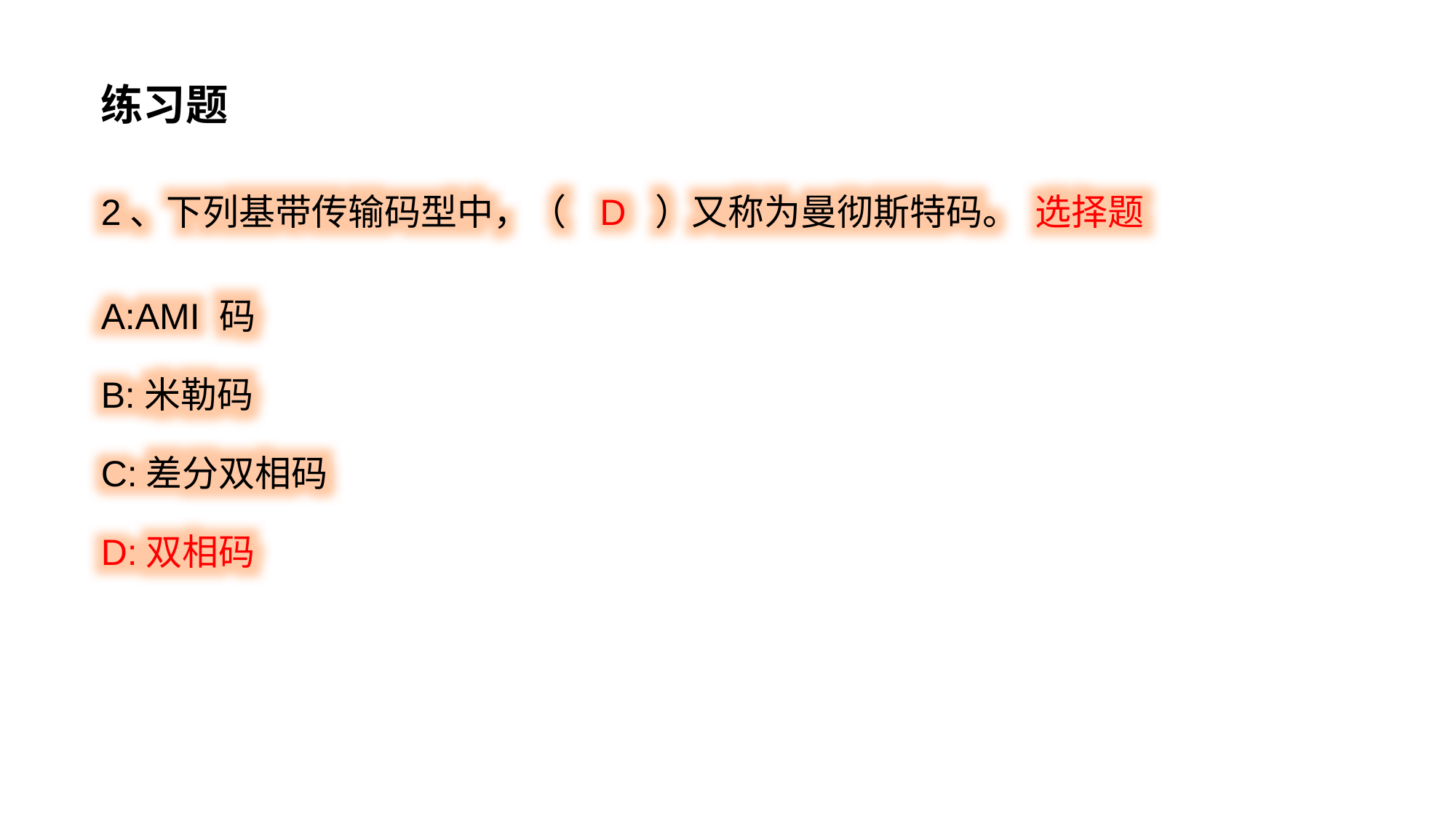

练习题
2、下列基带传输码型中，（   D  ）又称为曼彻斯特码。  选择题

A:AMI 码

B:米勒码

C:差分双相码

D:双相码